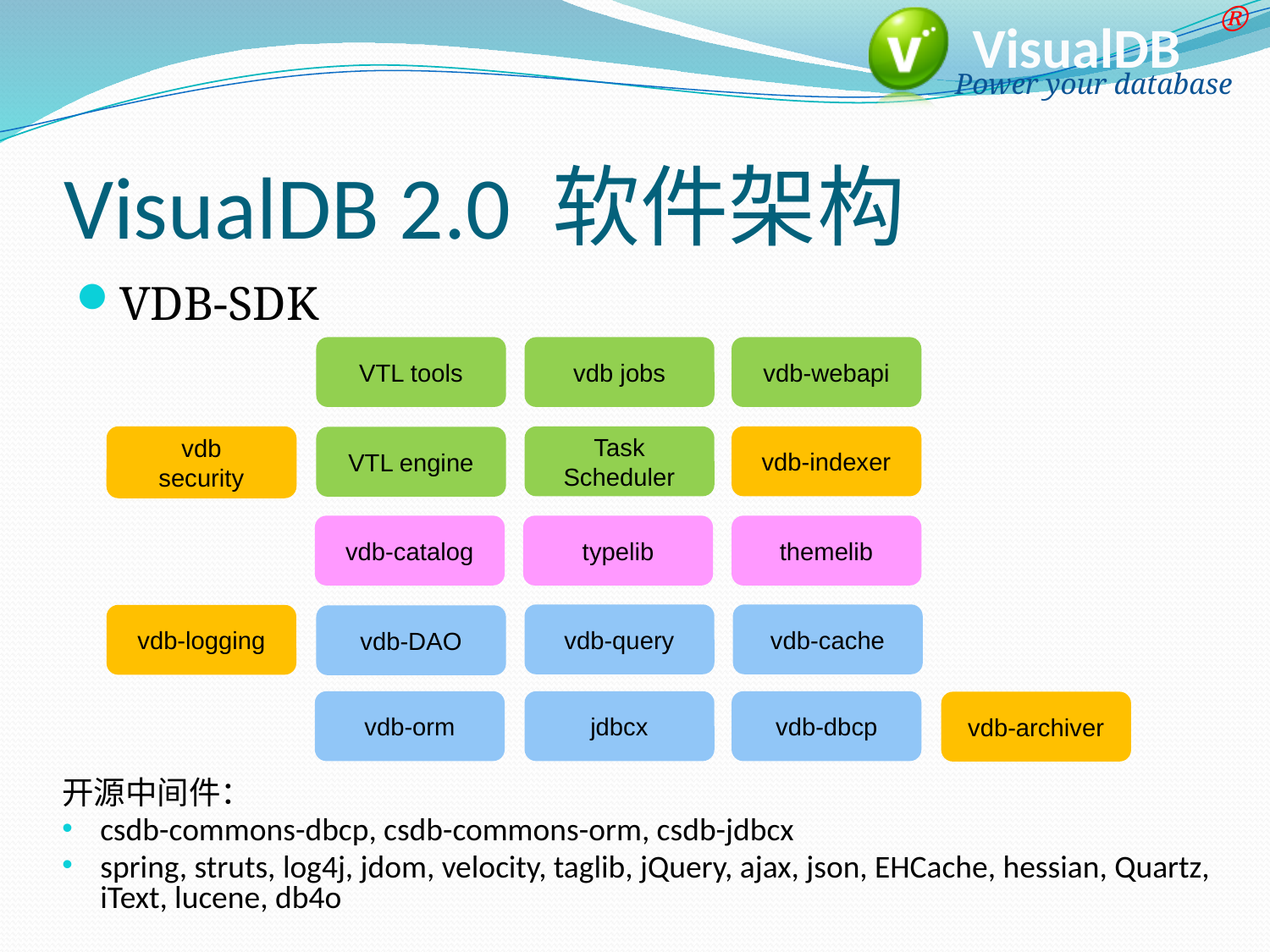

# VisualDB 2.0 软件架构
VDB-SDK
VTL tools
vdb jobs
vdb-webapi
vdb
security
Task Scheduler
vdb-indexer
VTL engine
vdb-catalog
typelib
themelib
vdb-query
vdb-cache
vdb-logging
vdb-DAO
vdb-orm
jdbcx
vdb-dbcp
vdb-archiver
开源中间件：
csdb-commons-dbcp, csdb-commons-orm, csdb-jdbcx
spring, struts, log4j, jdom, velocity, taglib, jQuery, ajax, json, EHCache, hessian, Quartz, iText, lucene, db4o